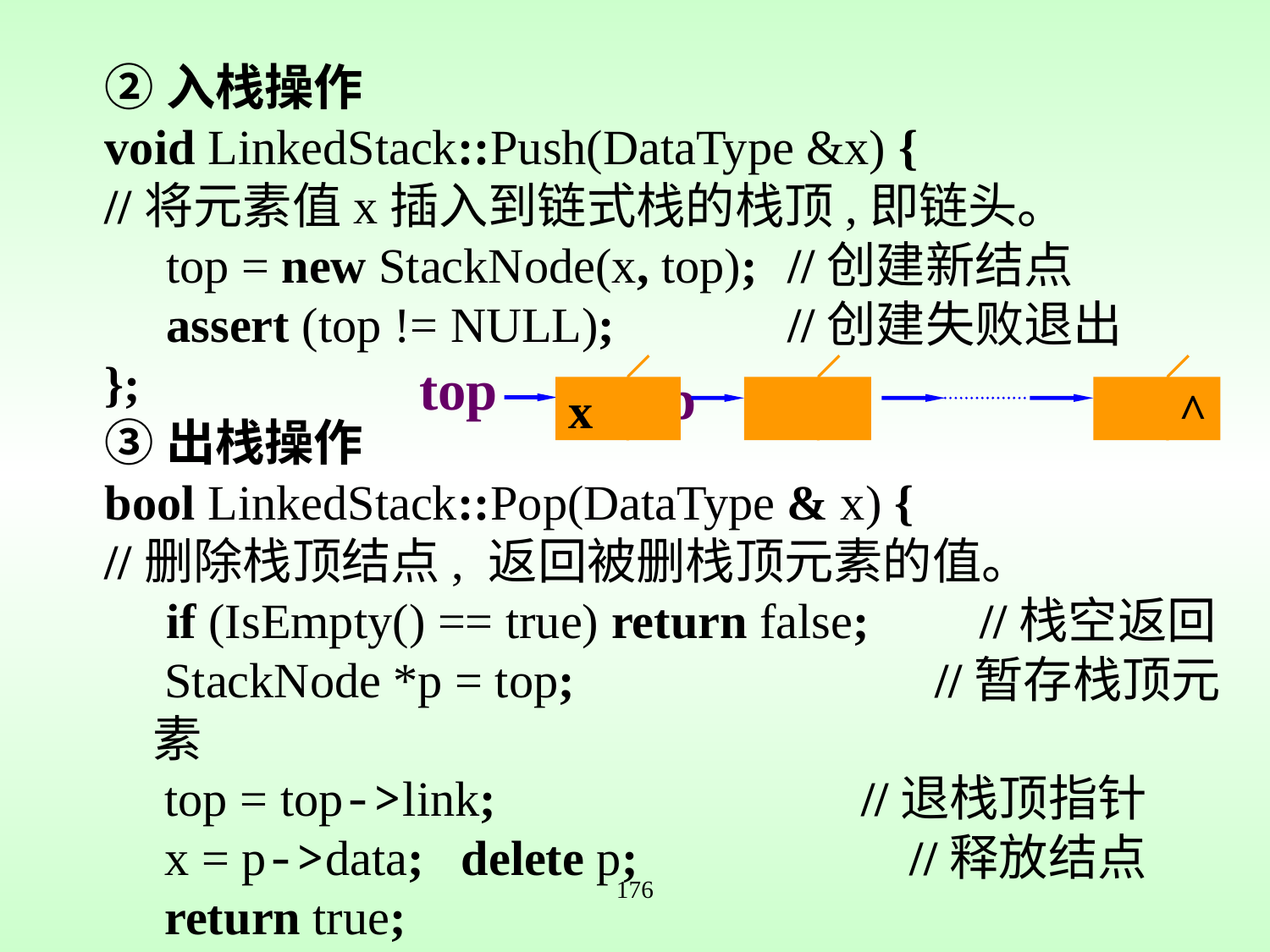

②入栈操作
void LinkedStack::Push(DataType &x) {
//将元素值x插入到链式栈的栈顶,即链头。
     top = new StackNode(x, top);	//创建新结点
     assert (top != NULL);		//创建失败退出
};
③出栈操作
bool LinkedStack::Pop(DataType & x) {
//删除栈顶结点, 返回被删栈顶元素的值。
     if (IsEmpty() == true) return false;         //栈空返回
  	 StackNode *p = top;		            //暂存栈顶元素
	 top = top->link;			      //退栈顶指针
	 x = p->data;   delete p;		          //释放结点
   	 return true;
};
top

top
x

      ^

176